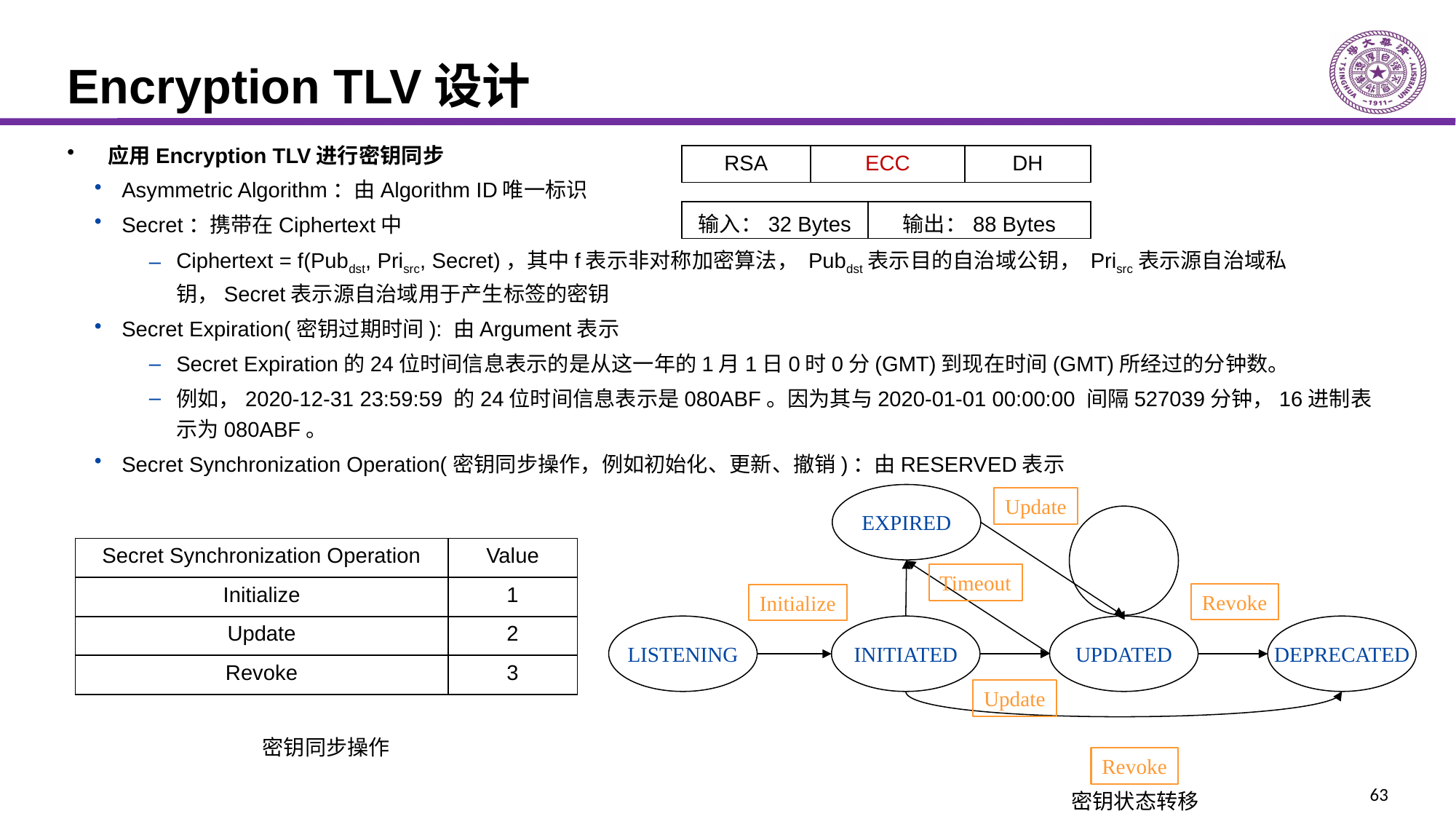

# Encryption TLV设计
应用Encryption TLV进行密钥同步
Asymmetric Algorithm：由Algorithm ID唯一标识
Secret：携带在Ciphertext中
Ciphertext = f(Pubdst, Prisrc, Secret)，其中f表示非对称加密算法， Pubdst表示目的自治域公钥， Prisrc表示源自治域私钥，Secret表示源自治域用于产生标签的密钥
Secret Expiration(密钥过期时间): 由Argument表示
Secret Expiration的24位时间信息表示的是从这一年的1月1日0时0分(GMT)到现在时间(GMT)所经过的分钟数。
例如，2020-12-31 23:59:59 的24位时间信息表示是080ABF。因为其与2020-01-01 00:00:00 间隔527039分钟，16进制表示为080ABF。
Secret Synchronization Operation(密钥同步操作，例如初始化、更新、撤销)：由RESERVED表示

| RSA | ECC | DH |
| --- | --- | --- |
| 输入：32 Bytes | 输出：88 Bytes |
| --- | --- |
EXPIRED
Update

| Secret Synchronization Operation | Value |
| --- | --- |
| Initialize | 1 |
| Update | 2 |
| Revoke | 3 |
Timeout
Revoke
Initialize
LISTENING
INITIATED
UPDATED
DEPRECATED
Update
密钥同步操作
Revoke
密钥状态转移